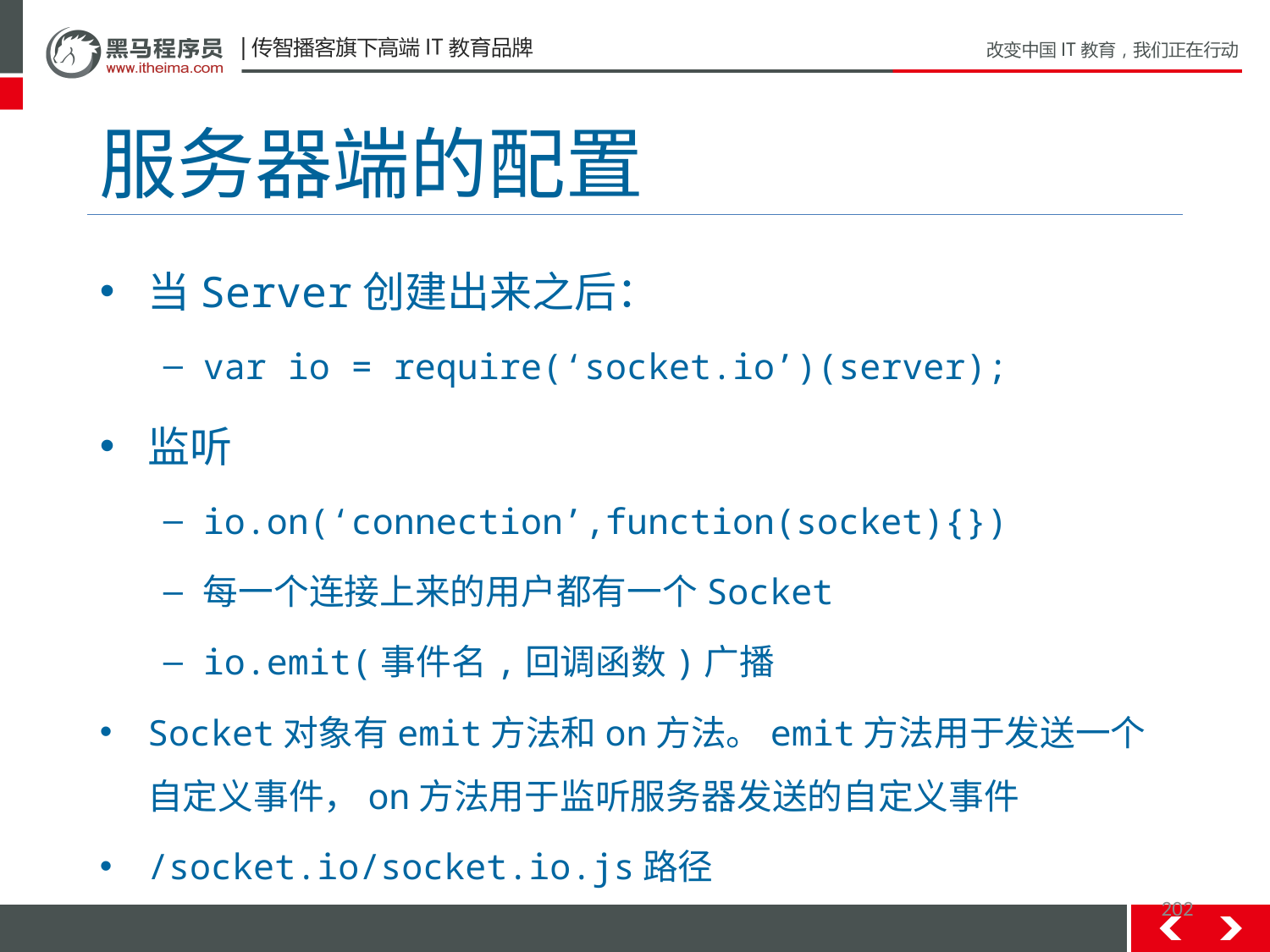

# 服务器端的配置
当Server创建出来之后：
var io = require(‘socket.io’)(server);
监听
io.on(‘connection’,function(socket){})
每一个连接上来的用户都有一个Socket
io.emit(事件名,回调函数)广播
Socket对象有emit方法和on方法。emit方法用于发送一个自定义事件，on方法用于监听服务器发送的自定义事件
/socket.io/socket.io.js路径
202